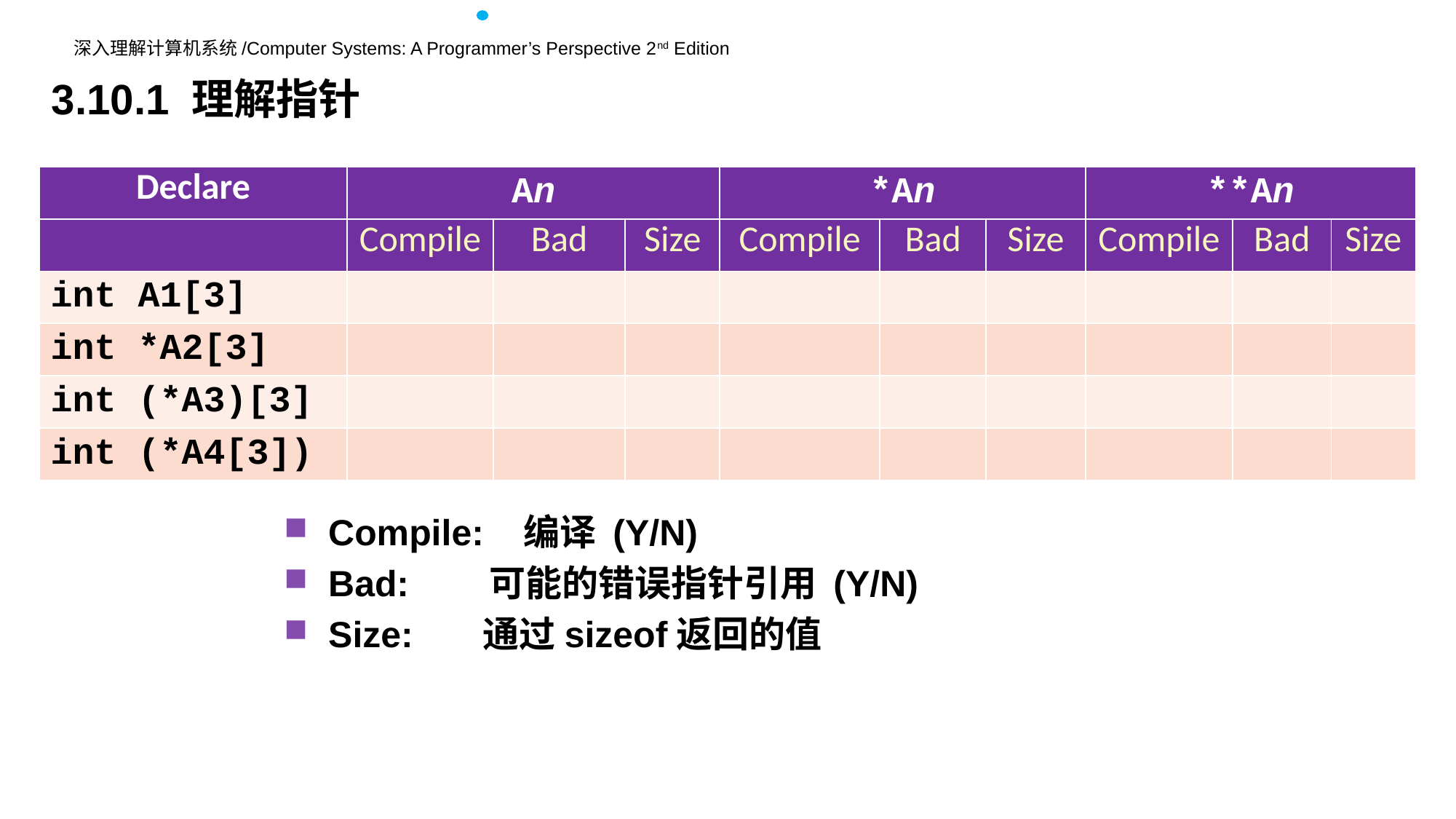

3.10.1 理解指针
| Declare | An |  |  | \*An |  |  | \*\*An |  |  |
| --- | --- | --- | --- | --- | --- | --- | --- | --- | --- |
|  | Compile | Bad | Size | Compile | Bad | Size | Compile | Bad | Size |
| int A1[3] |  |  |  |  |  |  |  |  |  |
| int \*A2[3] |  |  |  |  |  |  |  |  |  |
| int (\*A3)[3] |  |  |  |  |  |  |  |  |  |
| int (\*A4[3]) |  |  |  |  |  |  |  |  |  |
Compile:   编译 (Y/N)
Bad:       可能的错误指针引用 (Y/N)
Size:      通过sizeof返回的值